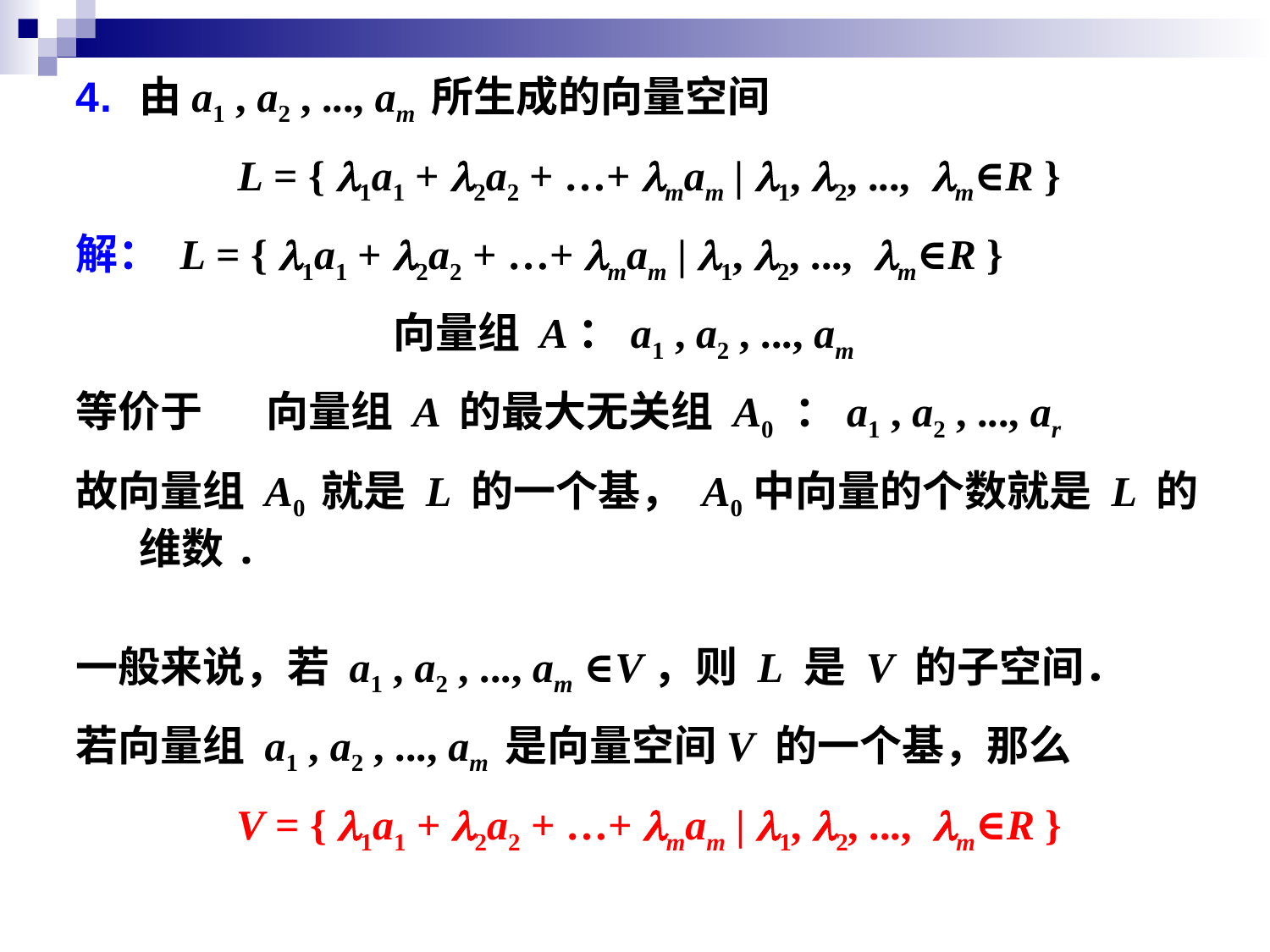

由a1 , a2 , ..., am 所生成的向量空间
L = { λ1a1 + λ2a2 + …+ λmam | λ1, λ2, ..., λm∈R }
解： L = { λ1a1 + λ2a2 + …+ λmam | λ1, λ2, ..., λm∈R }
			向量组 A：a1 , a2 , ..., am
等价于	向量组 A 的最大无关组 A0 ：a1 , a2 , ..., ar
故向量组 A0 就是 L 的一个基， A0中向量的个数就是 L 的维数.
一般来说，若 a1 , a2 , ..., am ∈V，则 L 是 V 的子空间．
若向量组 a1 , a2 , ..., am 是向量空间V 的一个基，那么
V = { λ1a1 + λ2a2 + …+ λmam | λ1, λ2, ..., λm∈R }